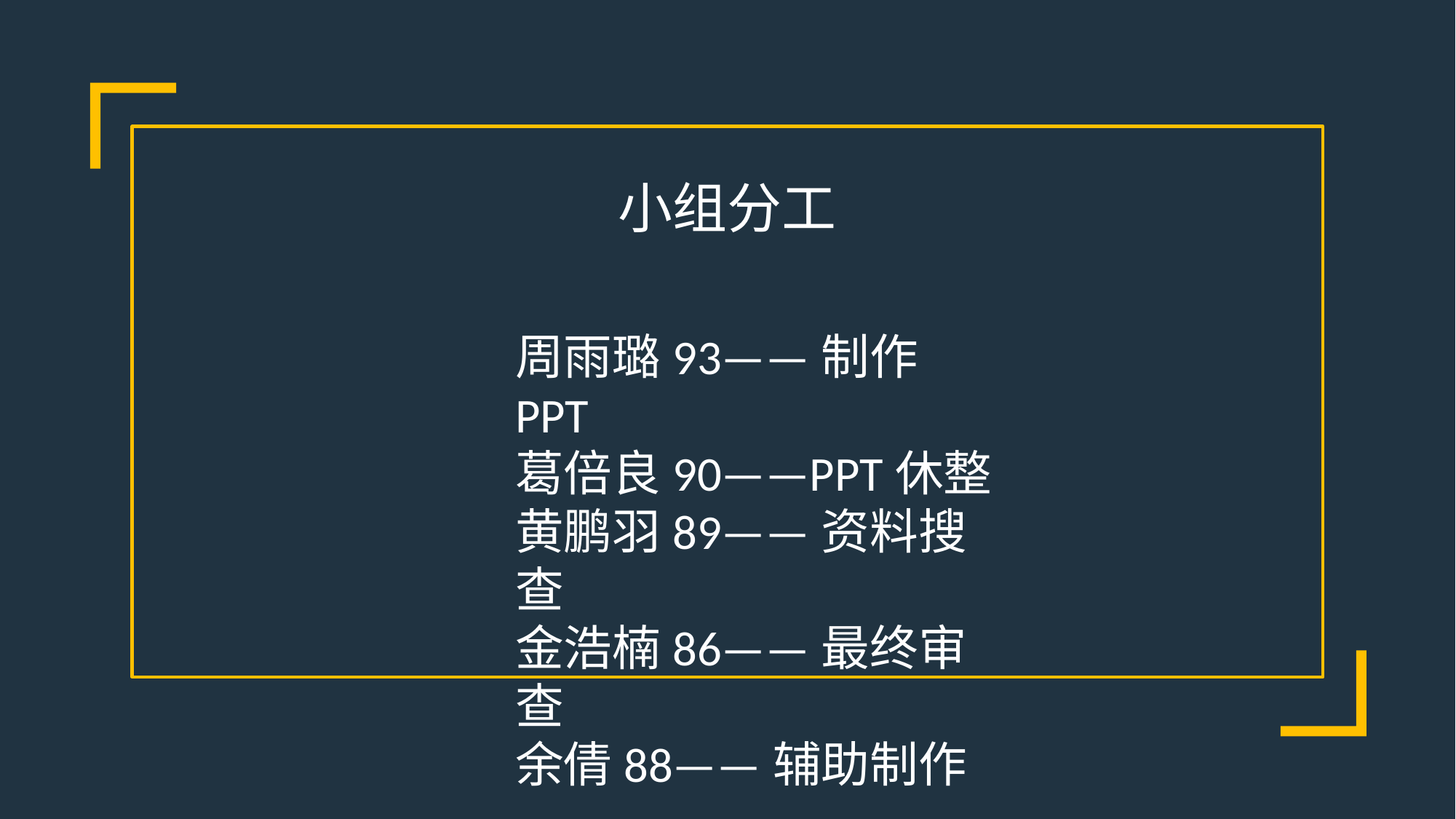

小组分工
周雨璐93——制作PPT
葛倍良90——PPT休整
黄鹏羽89——资料搜查
金浩楠86——最终审查
余倩88——辅助制作